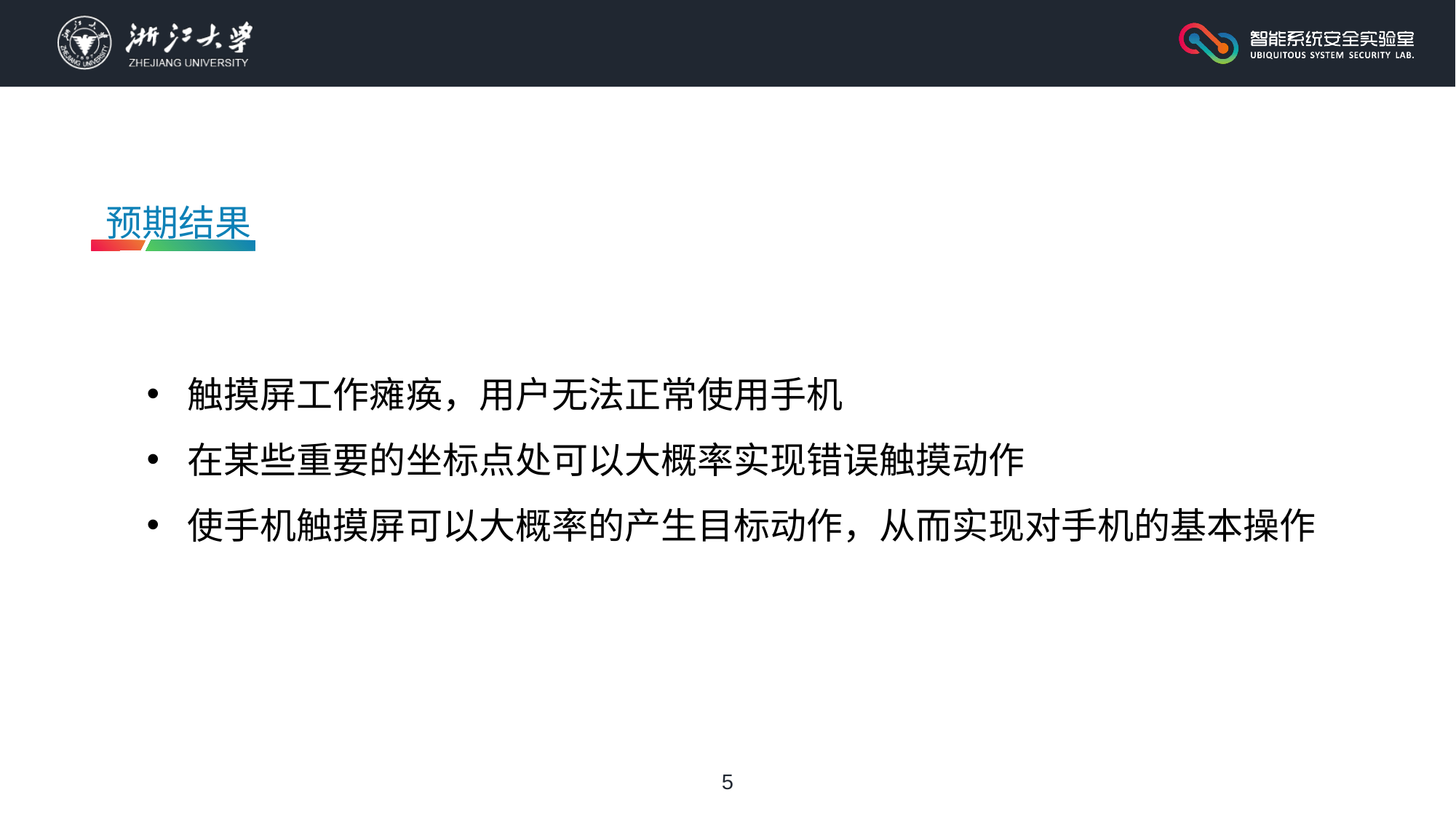

预期结果
触摸屏工作瘫痪，用户无法正常使用手机
在某些重要的坐标点处可以大概率实现错误触摸动作
使手机触摸屏可以大概率的产生目标动作，从而实现对手机的基本操作